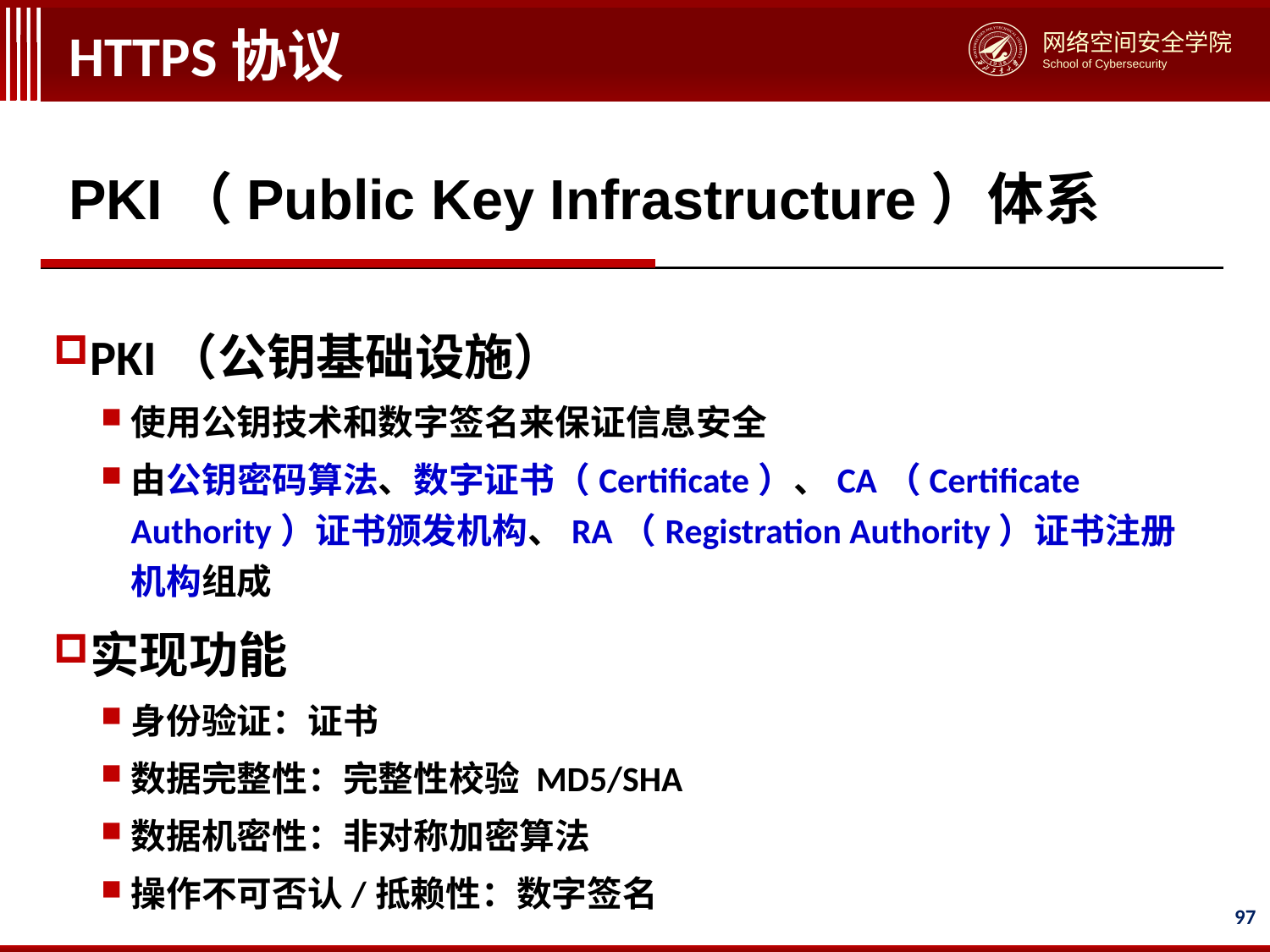

# HTTPS协议
PKI（Public Key Infrastructure）体系
PKI（公钥基础设施）
使用公钥技术和数字签名来保证信息安全
由公钥密码算法、数字证书（Certificate）、CA（Certificate Authority）证书颁发机构、RA（Registration Authority）证书注册机构组成
实现功能
身份验证：证书
数据完整性：完整性校验 MD5/SHA
数据机密性：非对称加密算法
操作不可否认/抵赖性：数字签名